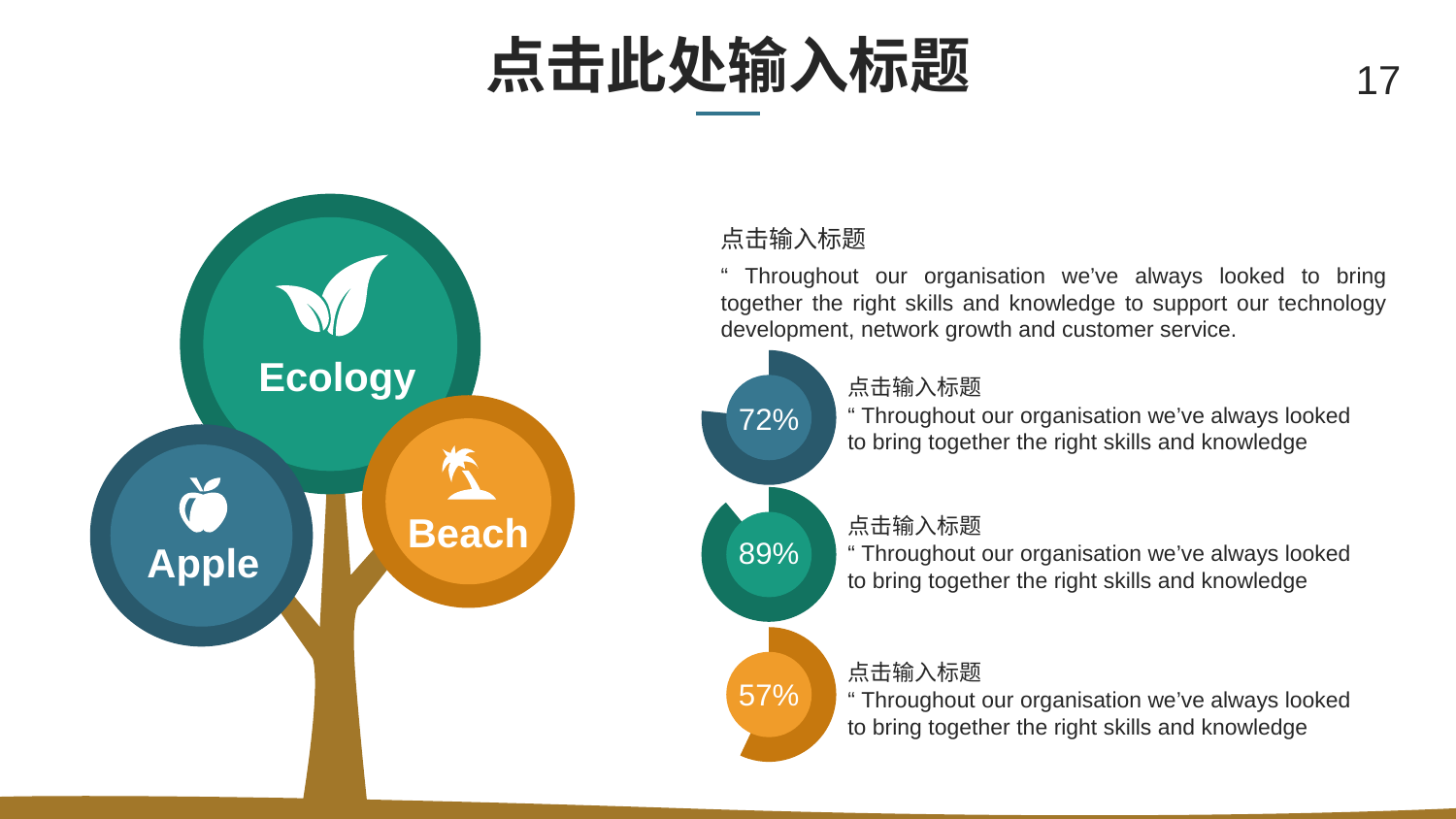

# 点击此处输入标题
17

点击输入标题

“ Throughout our organisation we’ve always looked to bring together the right skills and knowledge to support our technology development, network growth and customer service.
Ecology

### Chart

| Category | Sales |
|---|---|
| 1st Qtr | 7.2 |
| 2nd Qtr | 2.2 |
点击输入标题

72%

“ Throughout our organisation we’ve always looked to bring together the right skills and knowledge

### Chart

| Category | Sales |
|---|---|
| 1st Qtr | 8.9 |
| 2nd Qtr | 1.1 |
Beach
点击输入标题

Apple
89%
“ Throughout our organisation we’ve always looked to bring together the right skills and knowledge

### Chart

| Category | Sales |
|---|---|
| 1st Qtr | 5.7 |
| 2nd Qtr | 4.3 |
点击输入标题
57%
“ Throughout our organisation we’ve always looked to bring together the right skills and knowledge